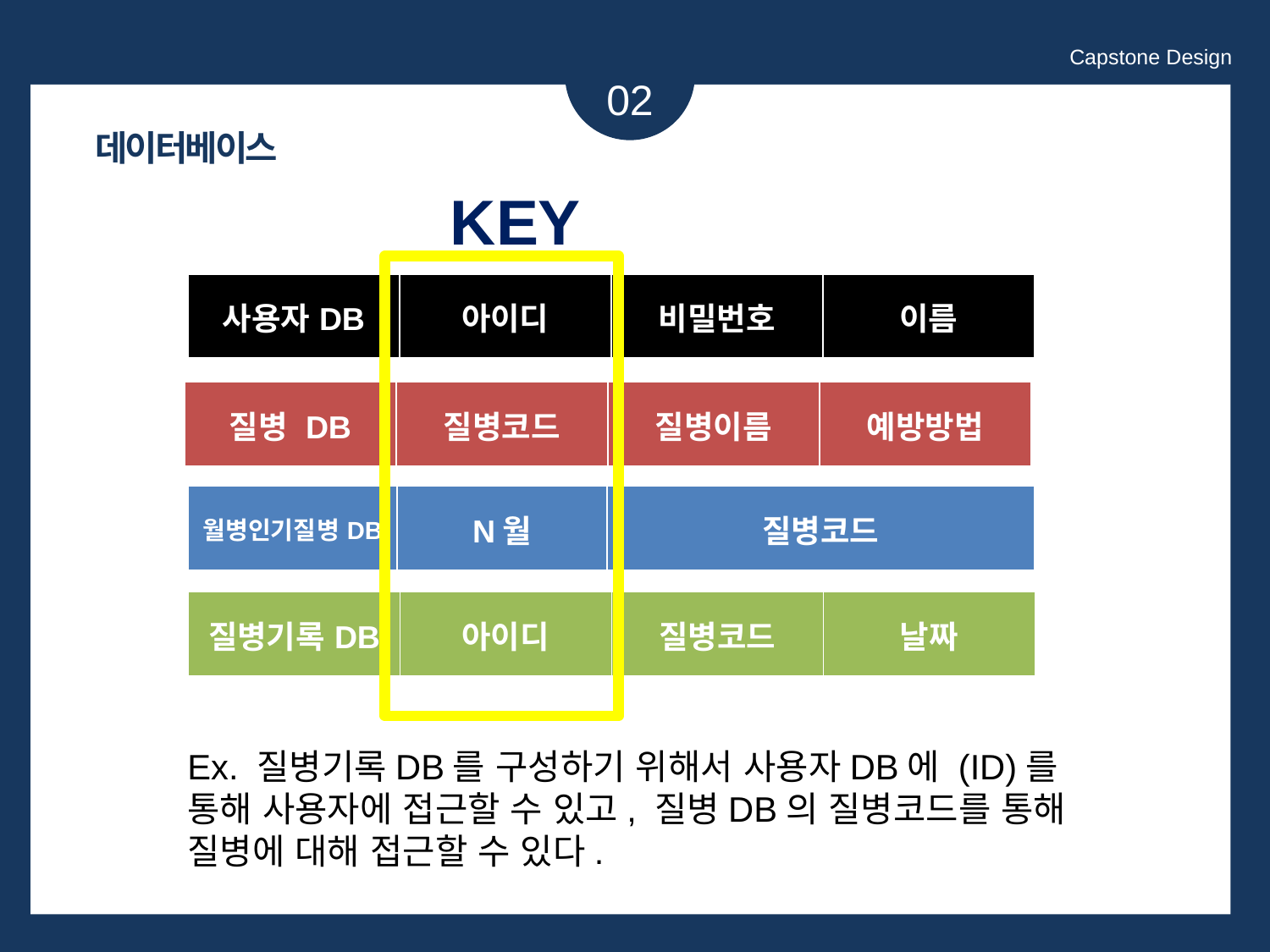

Capstone Design
02

데이터베이스
KEY

| 사용자DB | 아이디 | 비밀번호 | 이름 |
| --- | --- | --- | --- |
| 질병 DB | 질병코드 | 질병이름 | 예방방법 |
| --- | --- | --- | --- |
소제목
| 월병인기질병DB | N월 | 질병코드 |
| --- | --- | --- |
| 질병기록DB | 아이디 | 질병코드 | 날짜 |
| --- | --- | --- | --- |
Ex. 질병기록DB를 구성하기 위해서 사용자DB에 (ID)를 통해 사용자에 접근할 수 있고, 질병DB의 질병코드를 통해 질병에 대해 접근할 수 있다.